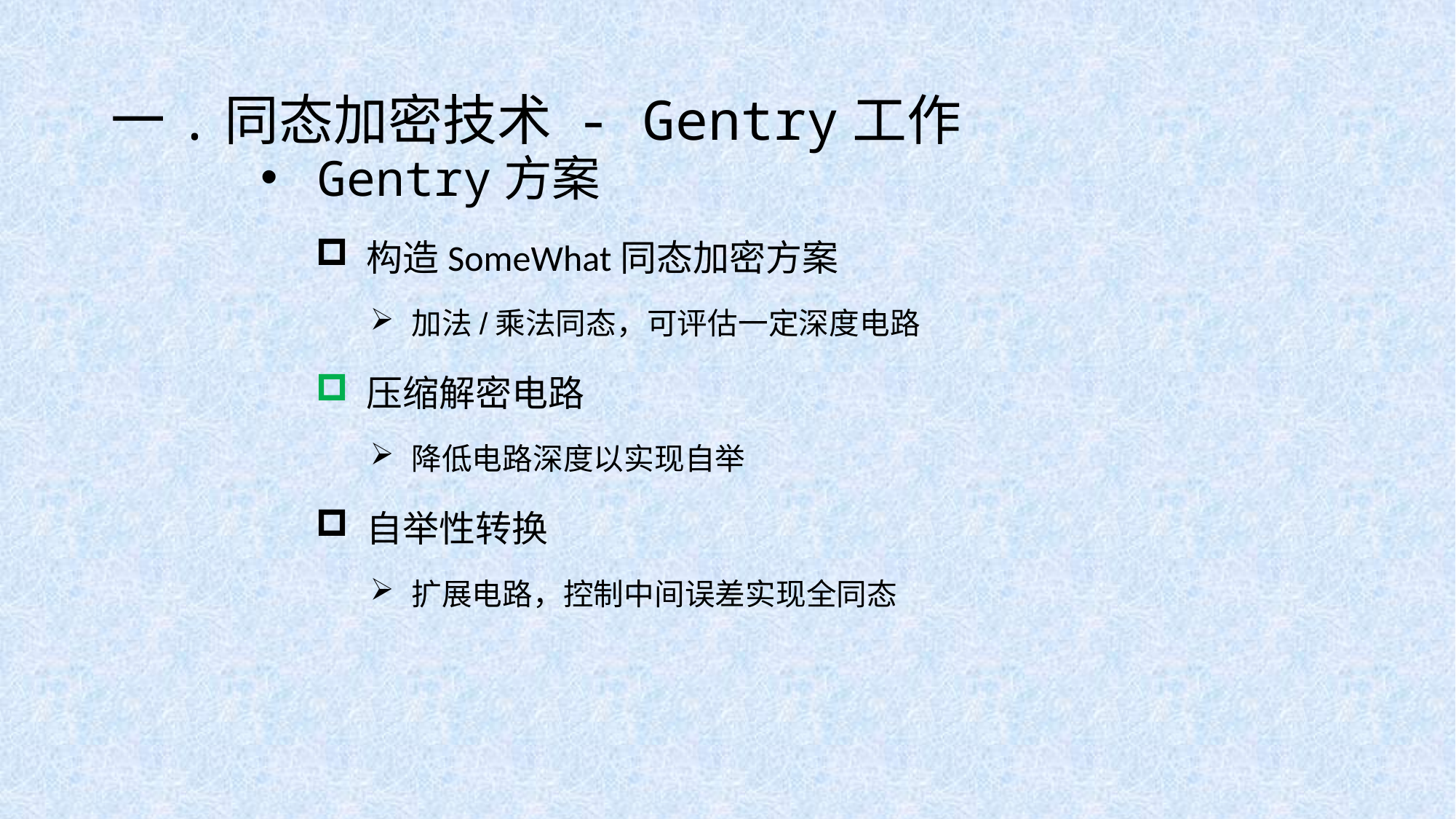

# 一.同态加密技术 - Gentry工作
 Gentry方案
 构造SomeWhat同态加密方案
 加法/乘法同态，可评估一定深度电路
 压缩解密电路
 降低电路深度以实现自举
 自举性转换
 扩展电路，控制中间误差实现全同态